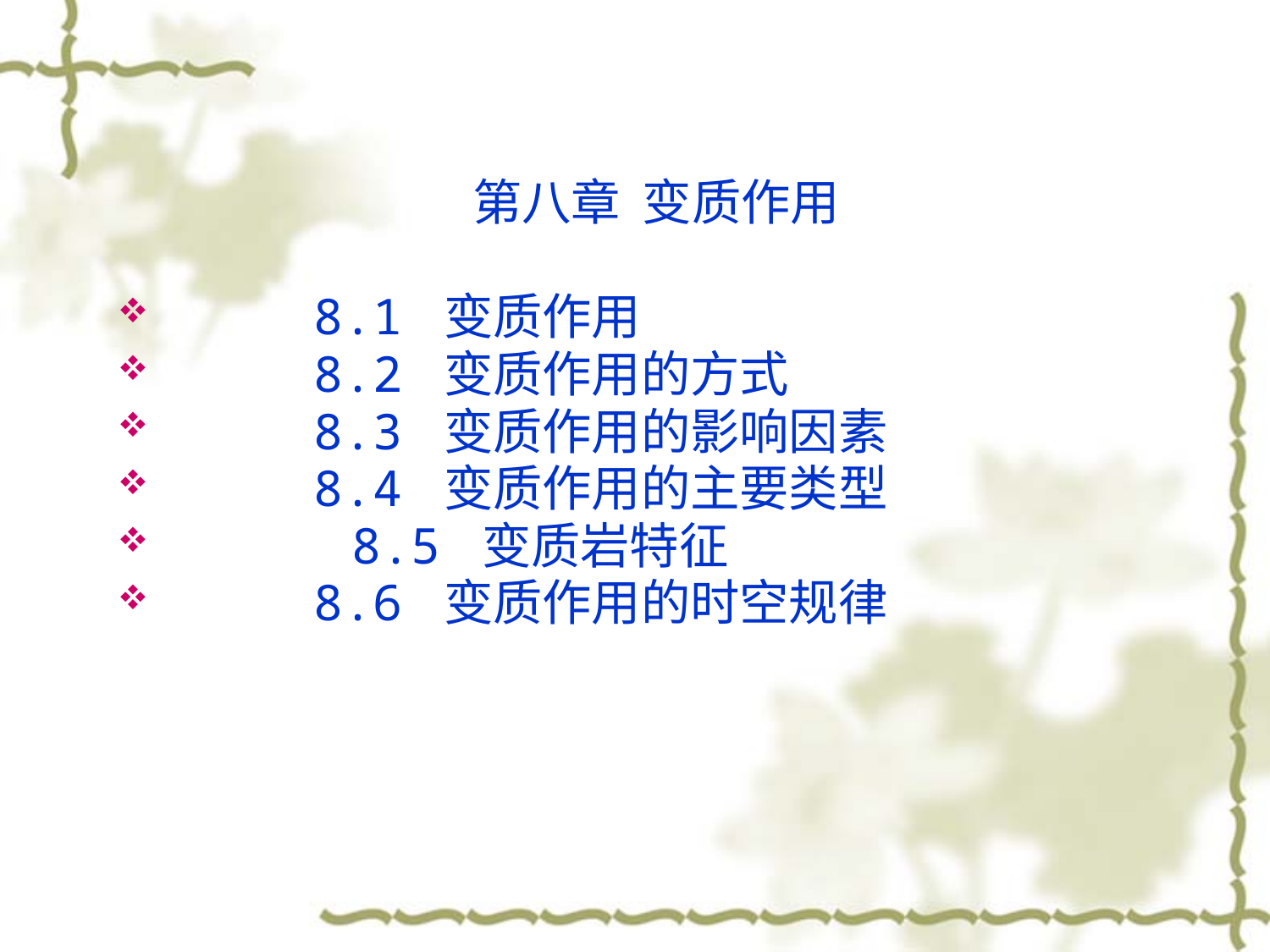

第八章  变质作用

     8.1 变质作用
     8.2 变质作用的方式
     8.3 变质作用的影响因素
     8.4 变质作用的主要类型
	  8.5 变质岩特征
     8.6 变质作用的时空规律